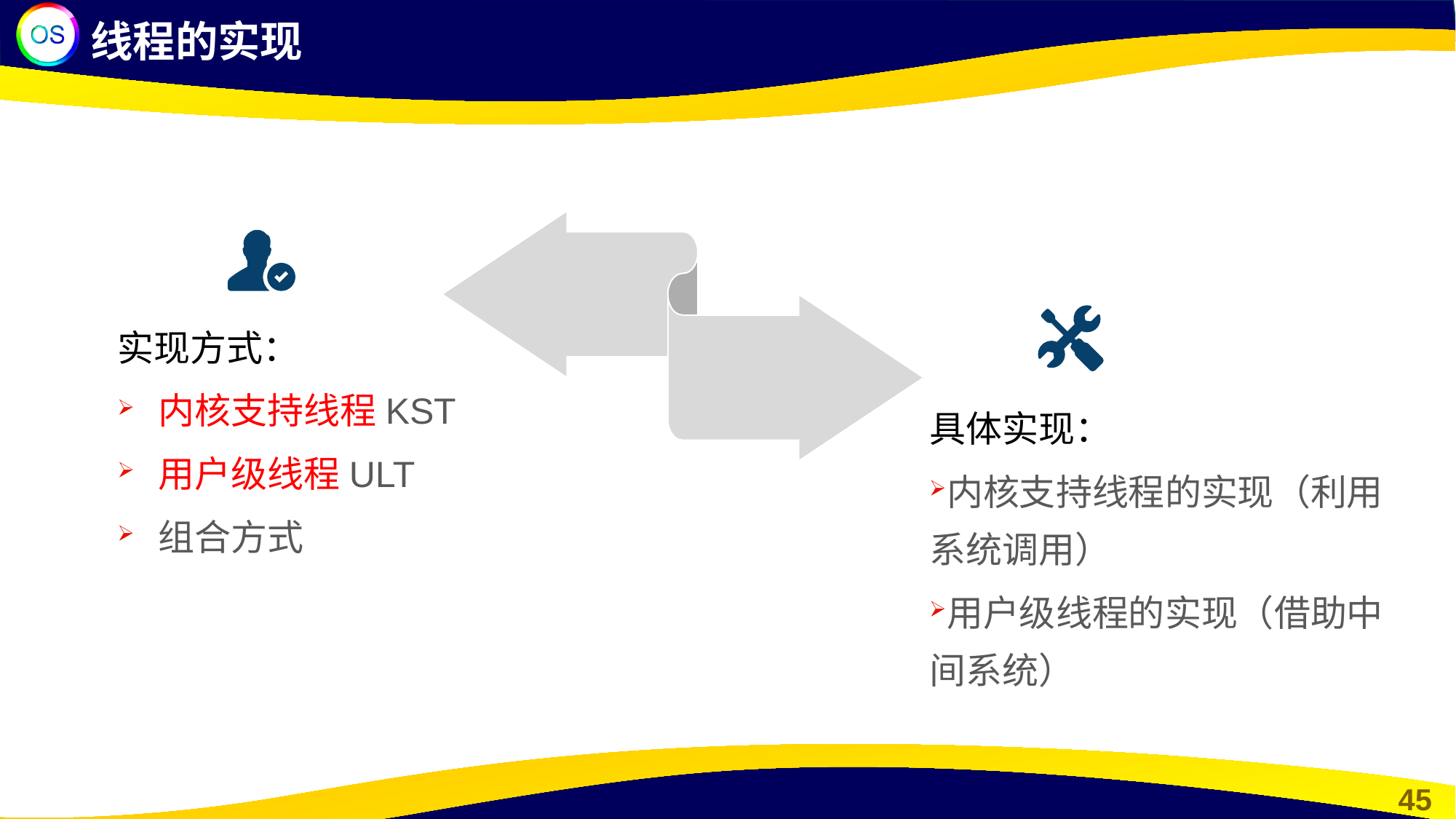

线程的实现

实现方式：
内核支持线程KST
用户级线程ULT
组合方式

具体实现：
内核支持线程的实现（利用系统调用）
用户级线程的实现（借助中间系统）